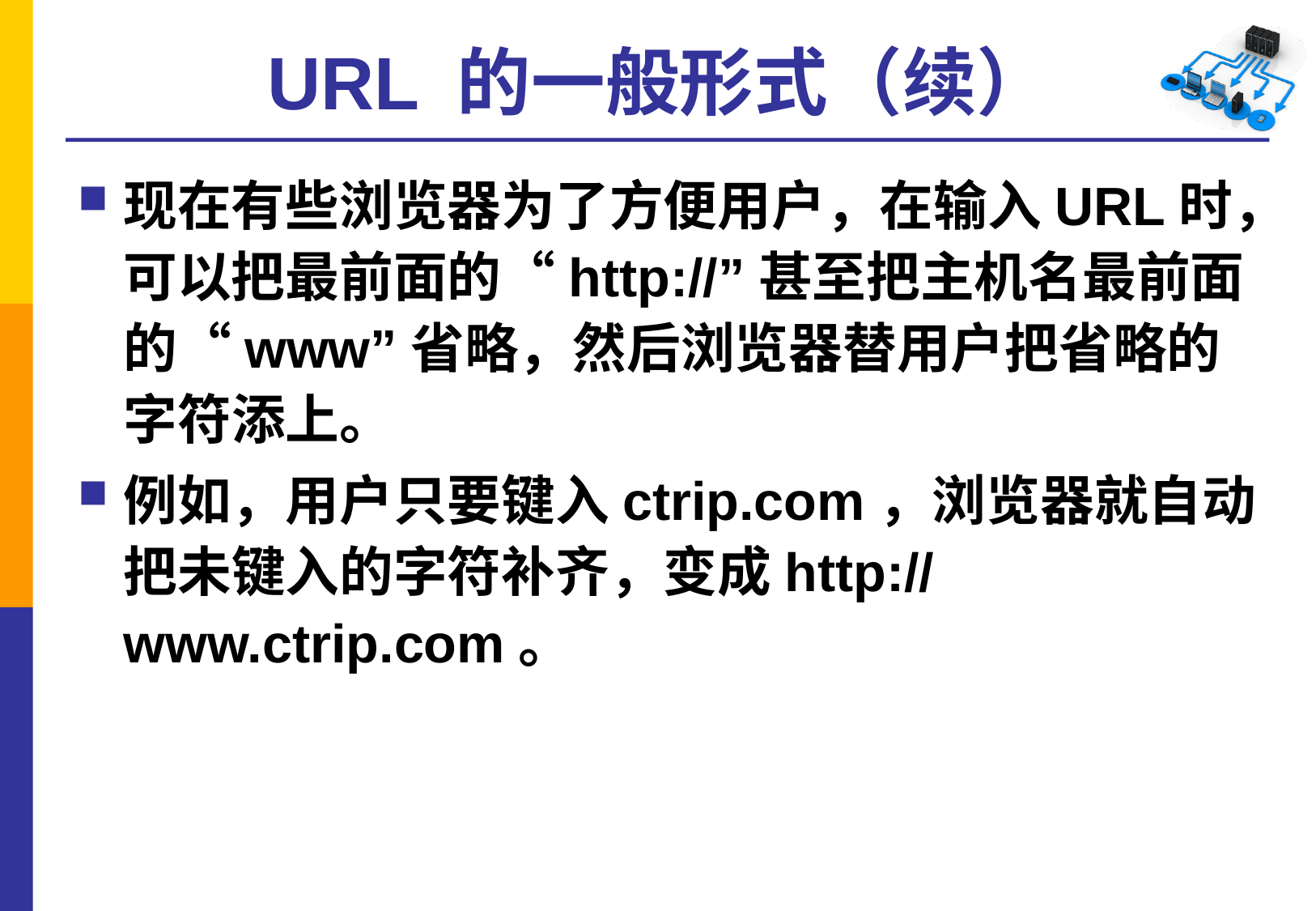

# URL 的一般形式（续）
现在有些浏览器为了方便用户，在输入URL时，可以把最前面的“http://”甚至把主机名最前面的“www”省略，然后浏览器替用户把省略的字符添上。
例如，用户只要键入ctrip.com，浏览器就自动把未键入的字符补齐，变成http://www.ctrip.com。